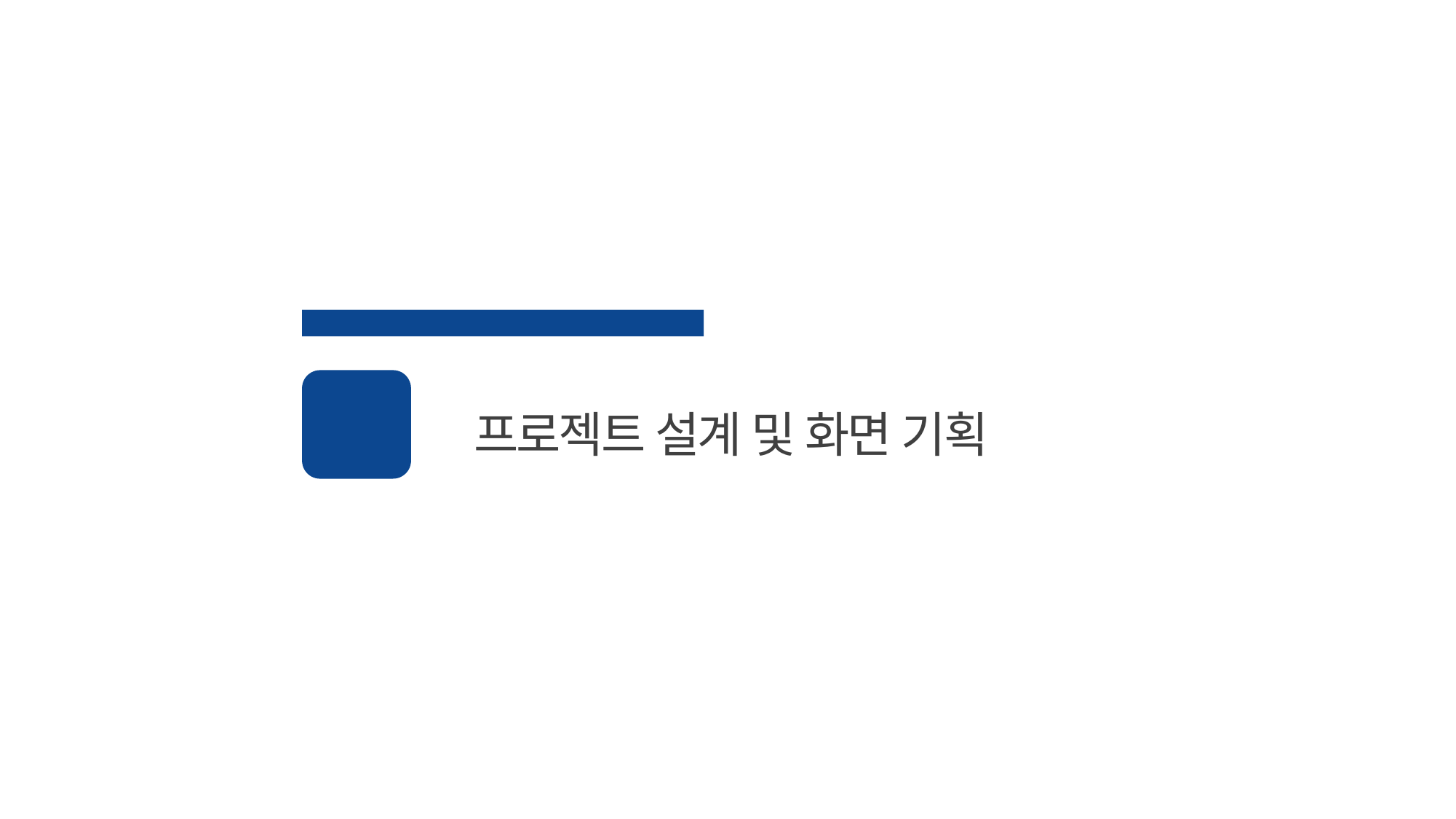

2023 프로젝트 제작 과정
프로젝트 설계 및 화면 기획